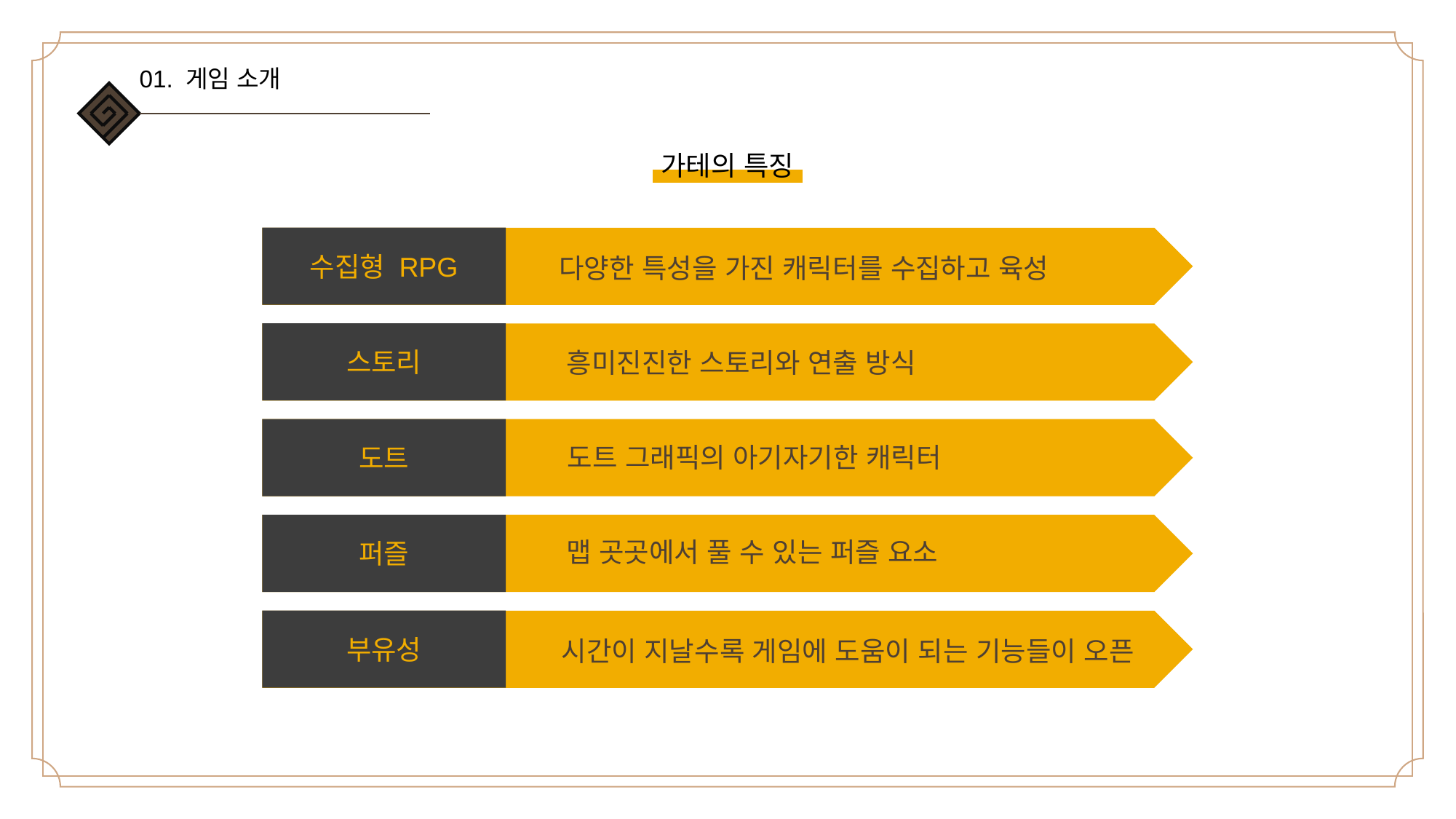

01. 게임 소개

가테의 특징

수집형 RPG
다양한 특성을 가진 캐릭터를 수집하고 육성

스토리
흥미진진한 스토리와 연출 방식

도트 그래픽의 아기자기한 캐릭터
도트

맵 곳곳에서 풀 수 있는 퍼즐 요소
퍼즐

부유성
시간이 지날수록 게임에 도움이 되는 기능들이 오픈